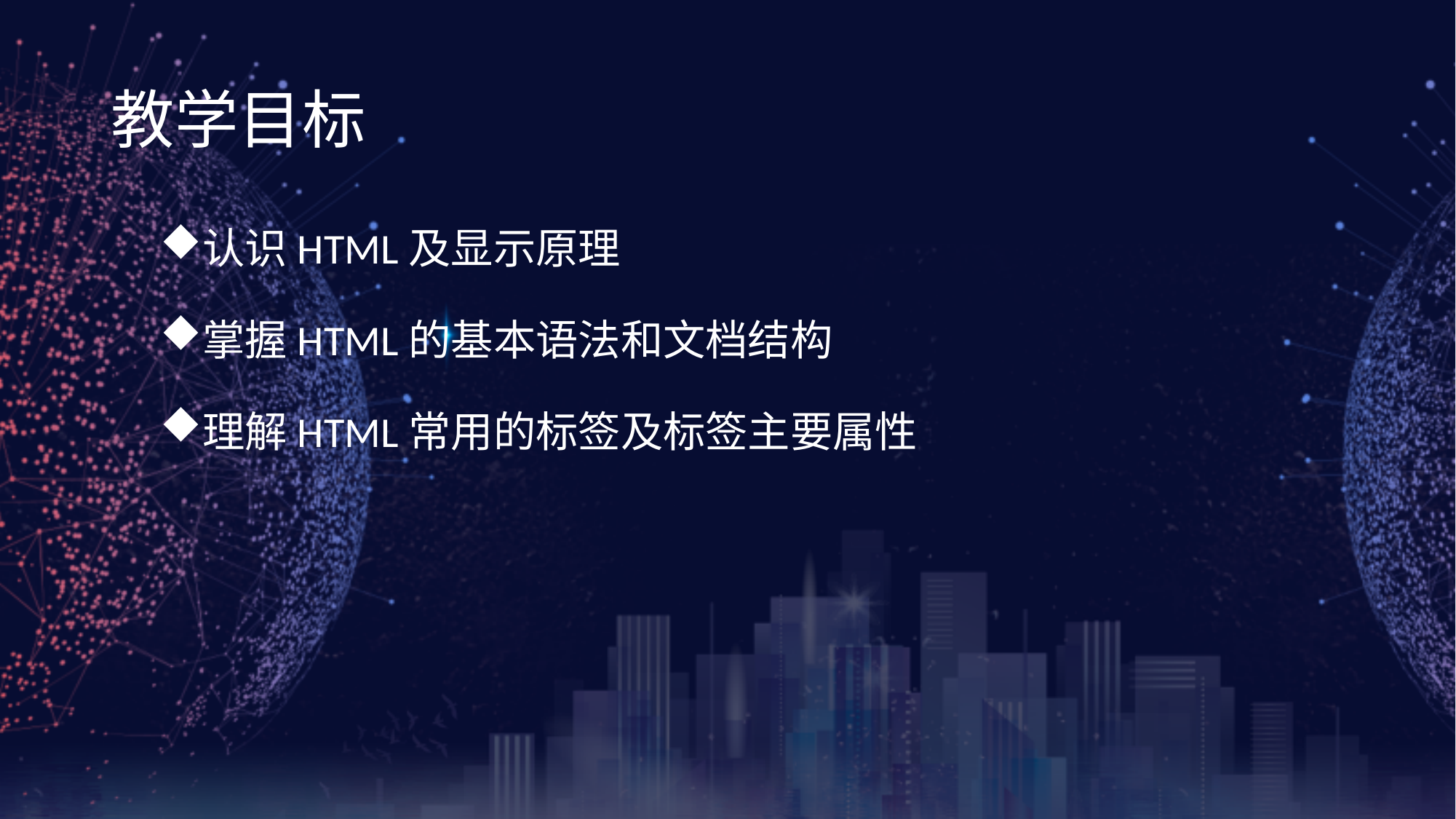

《网页设计与制作案例教程》（第3版）
# 教学目标
认识HTML及显示原理
掌握HTML的基本语法和文档结构
理解HTML常用的标签及标签主要属性